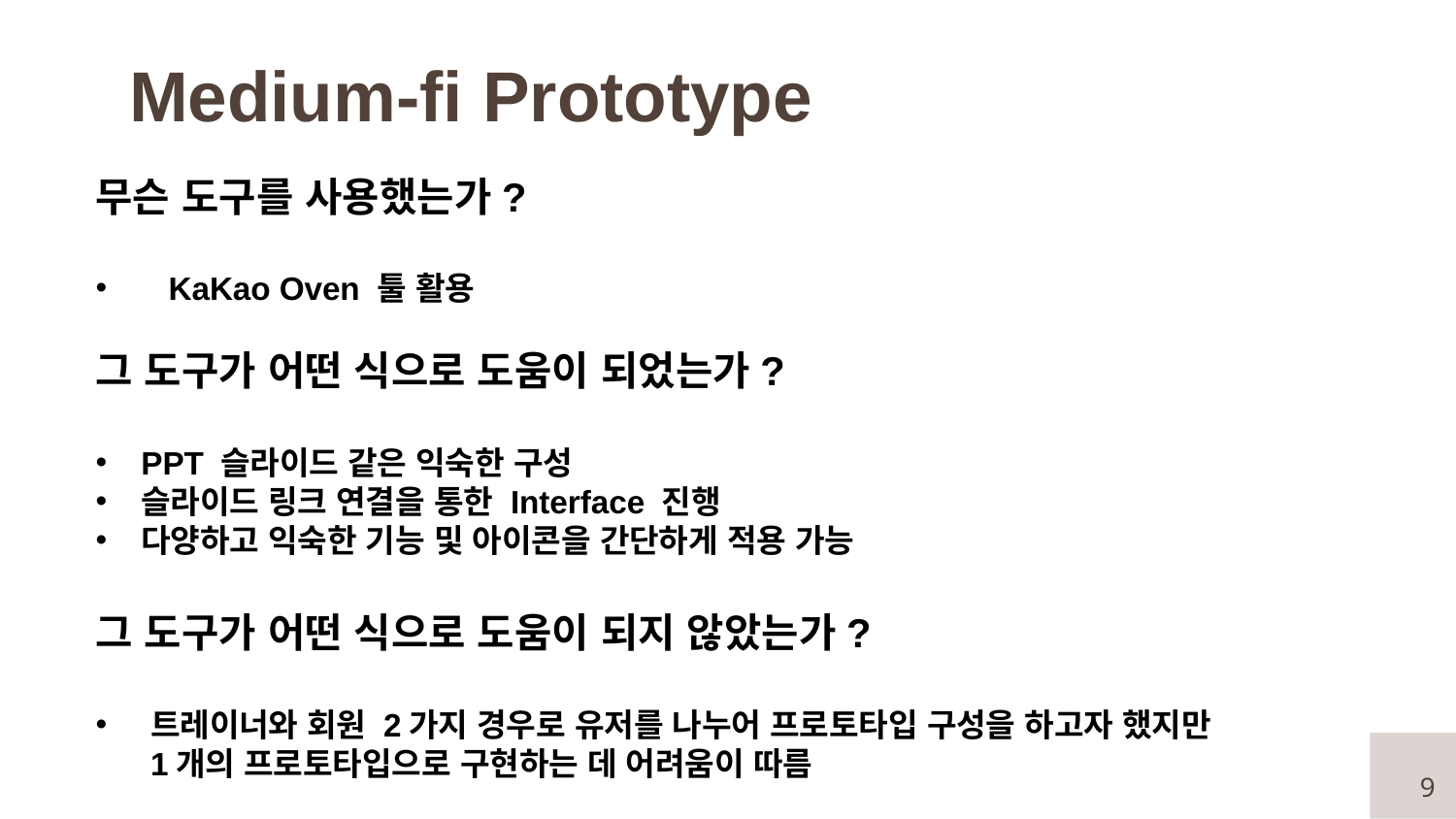

# Medium-fi Prototype
무슨 도구를 사용했는가?

KaKao Oven 툴 활용

그 도구가 어떤 식으로 도움이 되었는가?

PPT 슬라이드 같은 익숙한 구성
슬라이드 링크 연결을 통한 Interface 진행
다양하고 익숙한 기능 및 아이콘을 간단하게 적용 가능

그 도구가 어떤 식으로 도움이 되지 않았는가?

트레이너와 회원 2가지 경우로 유저를 나누어 프로토타입 구성을 하고자 했지만
1개의 프로토타입으로 구현하는 데 어려움이 따름

9